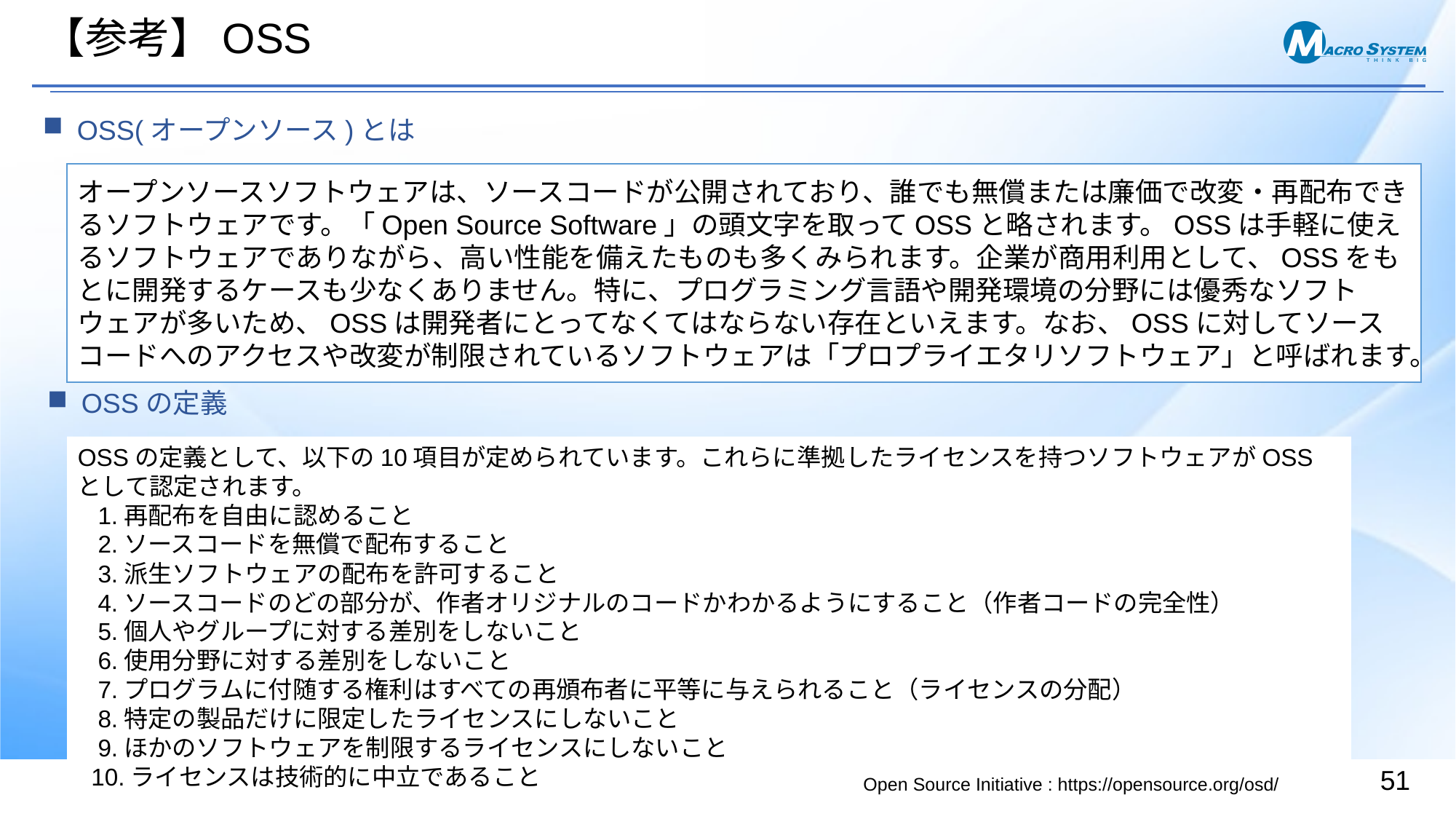

# 【参考】OSS
OSS(オープンソース)とは
オープンソースソフトウェアは、ソースコードが公開されており、誰でも無償または廉価で改変・再配布できるソフトウェアです。「Open Source Software」の頭文字を取ってOSSと略されます。OSSは手軽に使えるソフトウェアでありながら、高い性能を備えたものも多くみられます。企業が商用利用として、OSSをもとに開発するケースも少なくありません。特に、プログラミング言語や開発環境の分野には優秀なソフトウェアが多いため、OSSは開発者にとってなくてはならない存在といえます。なお、OSSに対してソースコードへのアクセスや改変が制限されているソフトウェアは「プロプライエタリソフトウェア」と呼ばれます。
OSSの定義
OSSの定義として、以下の10項目が定められています。これらに準拠したライセンスを持つソフトウェアがOSSとして認定されます。
   1.再配布を自由に認めること
   2.ソースコードを無償で配布すること
   3.派生ソフトウェアの配布を許可すること
   4.ソースコードのどの部分が、作者オリジナルのコードかわかるようにすること（作者コードの完全性）
   5.個人やグループに対する差別をしないこと
   6.使用分野に対する差別をしないこと
   7.プログラムに付随する権利はすべての再頒布者に平等に与えられること（ライセンスの分配）
   8.特定の製品だけに限定したライセンスにしないこと
   9.ほかのソフトウェアを制限するライセンスにしないこと
  10.ライセンスは技術的に中立であること
Open Source Initiative : https://opensource.org/osd/